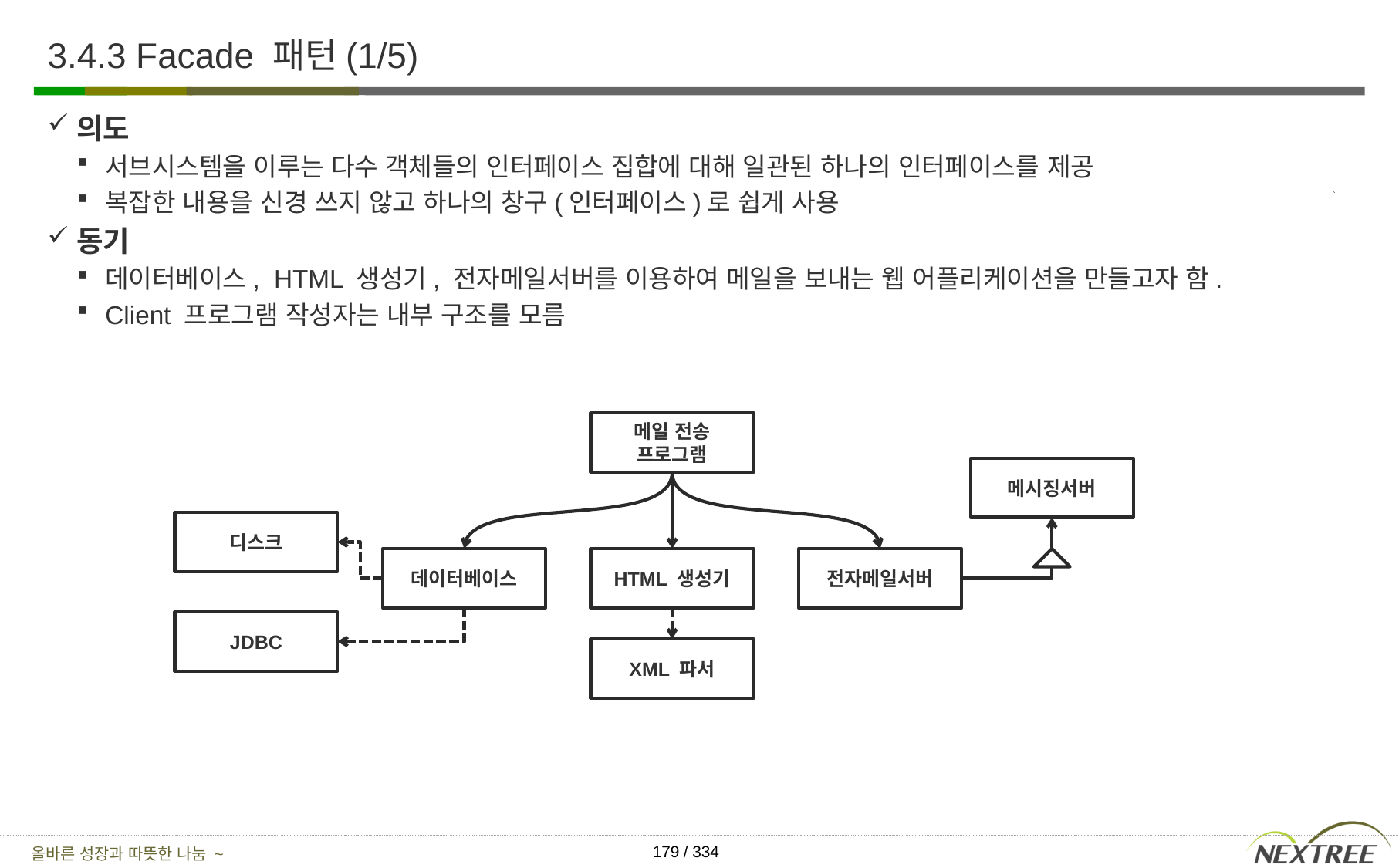

# 3.4.3 Facade 패턴(1/5)
의도
서브시스템을 이루는 다수 객체들의 인터페이스 집합에 대해 일관된 하나의 인터페이스를 제공
복잡한 내용을 신경 쓰지 않고 하나의 창구(인터페이스)로 쉽게 사용
동기
데이터베이스,  HTML 생성기, 전자메일서버를 이용하여 메일을 보내는 웹 어플리케이션을 만들고자 함.
Client 프로그램 작성자는 내부 구조를 모름
메일 전송
프로그램
메시징서버
디스크
데이터베이스
HTML 생성기
전자메일서버

JDBC
XML 파서